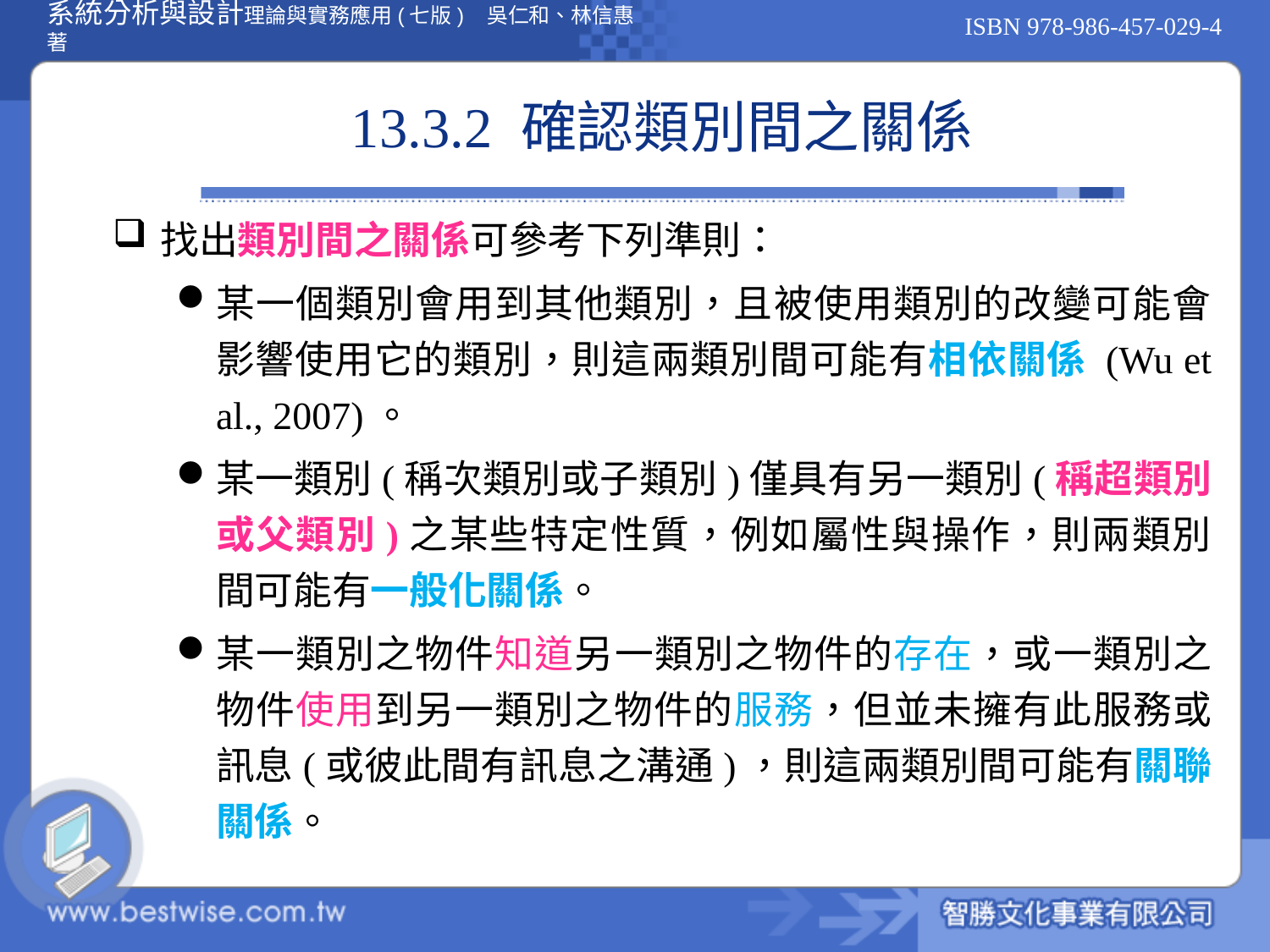

# 13.3.2 確認類別間之關係
找出類別間之關係可參考下列準則：
某一個類別會用到其他類別，且被使用類別的改變可能會影響使用它的類別，則這兩類別間可能有相依關係 (Wu et al., 2007)。
某一類別(稱次類別或子類別)僅具有另一類別(稱超類別或父類別)之某些特定性質，例如屬性與操作，則兩類別間可能有一般化關係。
某一類別之物件知道另一類別之物件的存在，或一類別之物件使用到另一類別之物件的服務，但並未擁有此服務或訊息(或彼此間有訊息之溝通)，則這兩類別間可能有關聯關係。